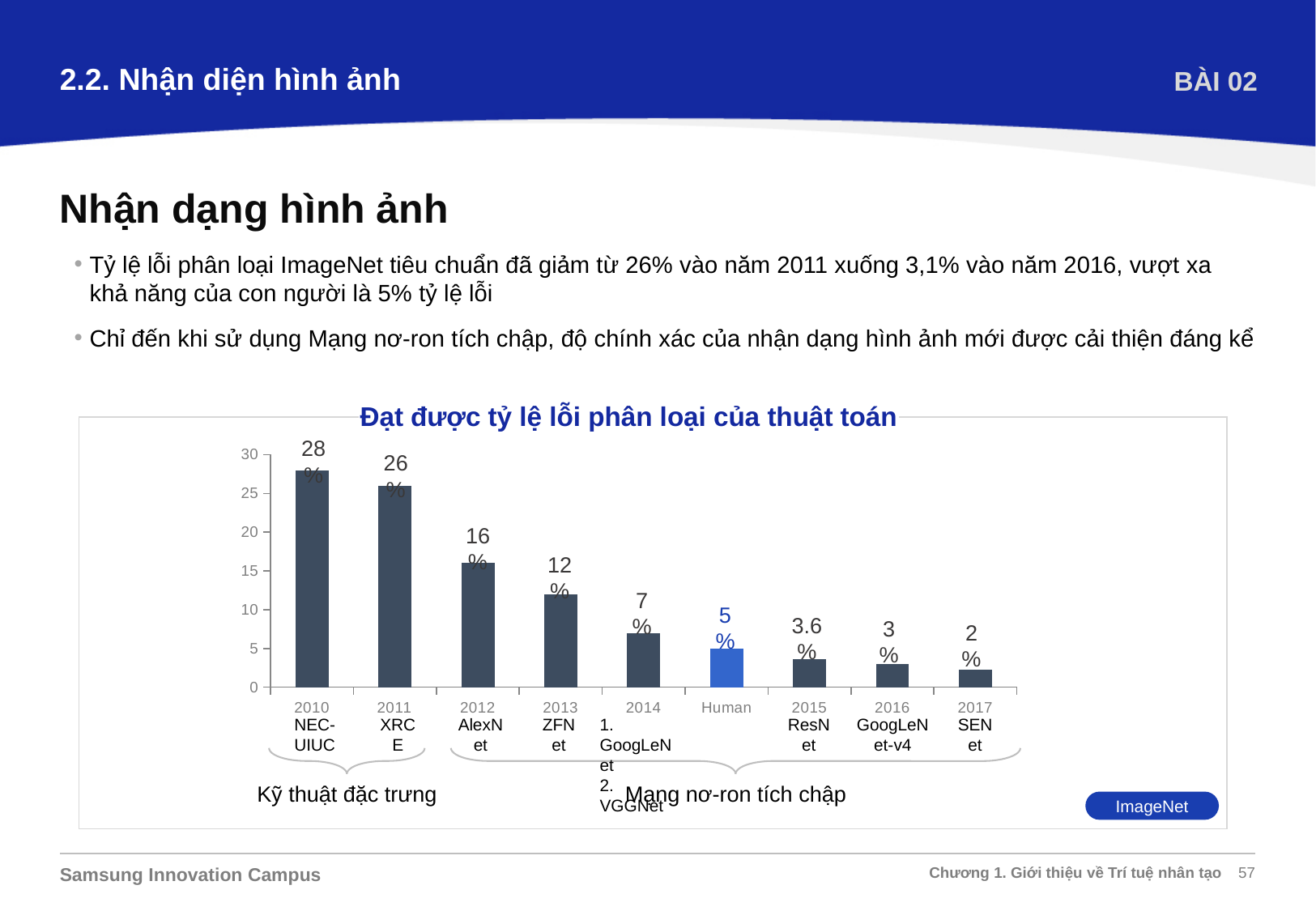

2.2. Nhận diện hình ảnh
BÀI 02
Nhận dạng hình ảnh
Tỷ lệ lỗi phân loại ImageNet tiêu chuẩn đã giảm từ 26% vào năm 2011 xuống 3,1% vào năm 2016, vượt xa khả năng của con người là 5% tỷ lệ lỗi
Chỉ đến khi sử dụng Mạng nơ-ron tích chập, độ chính xác của nhận dạng hình ảnh mới được cải thiện đáng kể
Đạt được tỷ lệ lỗi phân loại của thuật toán

### Chart

| Category | 계열 1 |
|---|---|
| 2010 | 28.0 |
| 2011 | 26.0 |
| 2012 | 16.0 |
| 2013 | 12.0 |
| 2014 | 7.0 |
| Human | 5.0 |
| 2015 | 3.6 |
| 2016 | 3.0 |
| 2017 | 2.3 |
28%
26%

16%
12%
7%
5%
3.6%
3%
2%

NEC-UIUC
XRCE
AlexNet
ZFNet
1. GoogLeNet
2. VGGNet
ResNet
GoogLeNet-v4
SENet
Kỹ thuật đặc trưng
Mạng nơ-ron tích chập

ImageNet